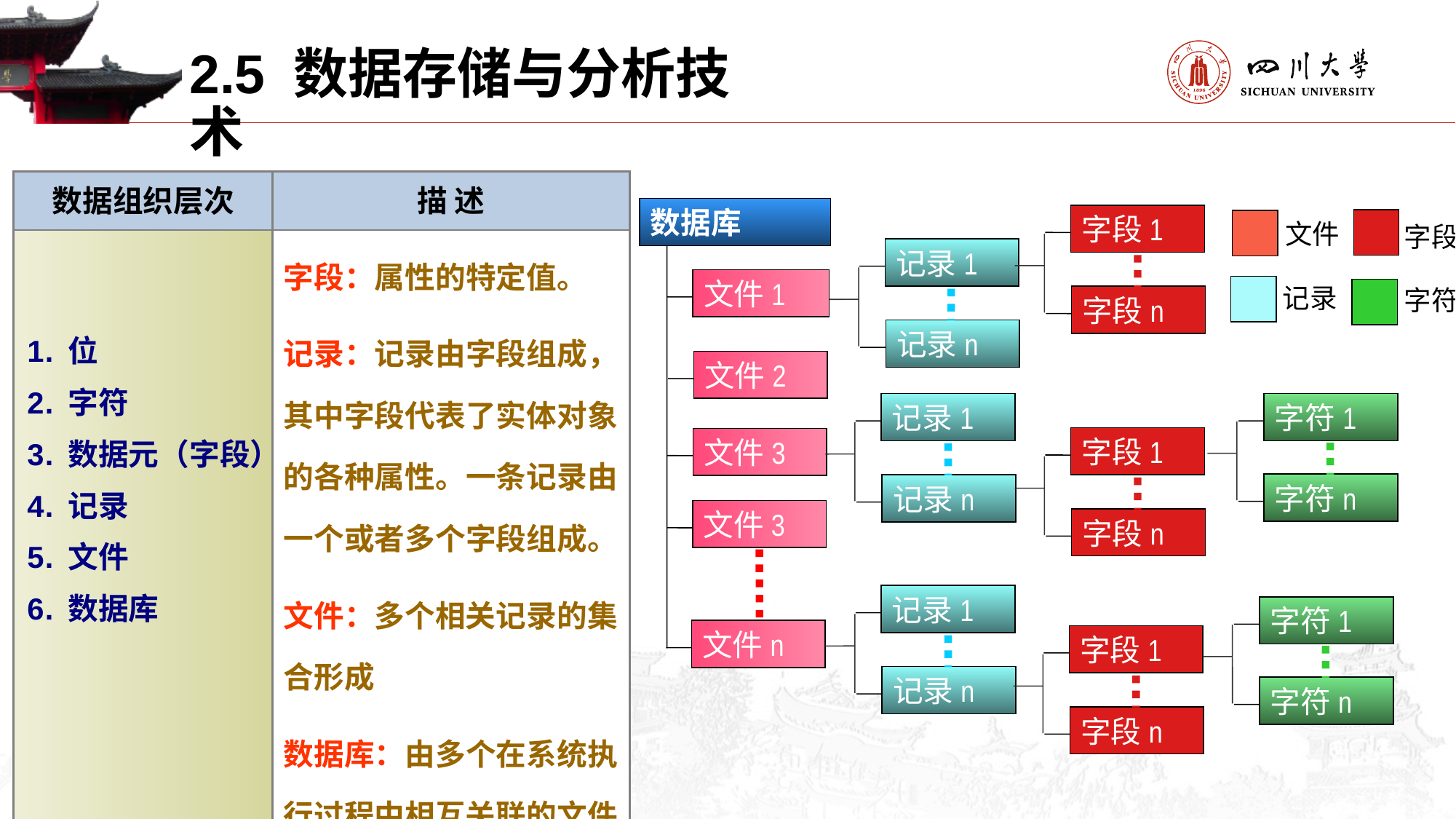

2.5 数据存储与分析技术
企业网络---作用
| 数据组织层次 | 描 述 |
| --- | --- |
|  | 字段：属性的特定值。 记录：记录由字段组成，其中字段代表了实体对象的各种属性。一条记录由一个或者多个字段组成。 文件：多个相关记录的集合形成 数据库：由多个在系统执行过程中相互关联的文件组成。 |
数据库
字段1

字段n

文件
字段

记录1

文件1

文件2

文件3

文件3

记录

字符

记录n

位
字符
数据元（字段）
记录
文件
数据库
记录1

字符1

字符n

字段1

字段n

记录n

记录1

字符1

字符n

文件n

字段1

字段n

记录n